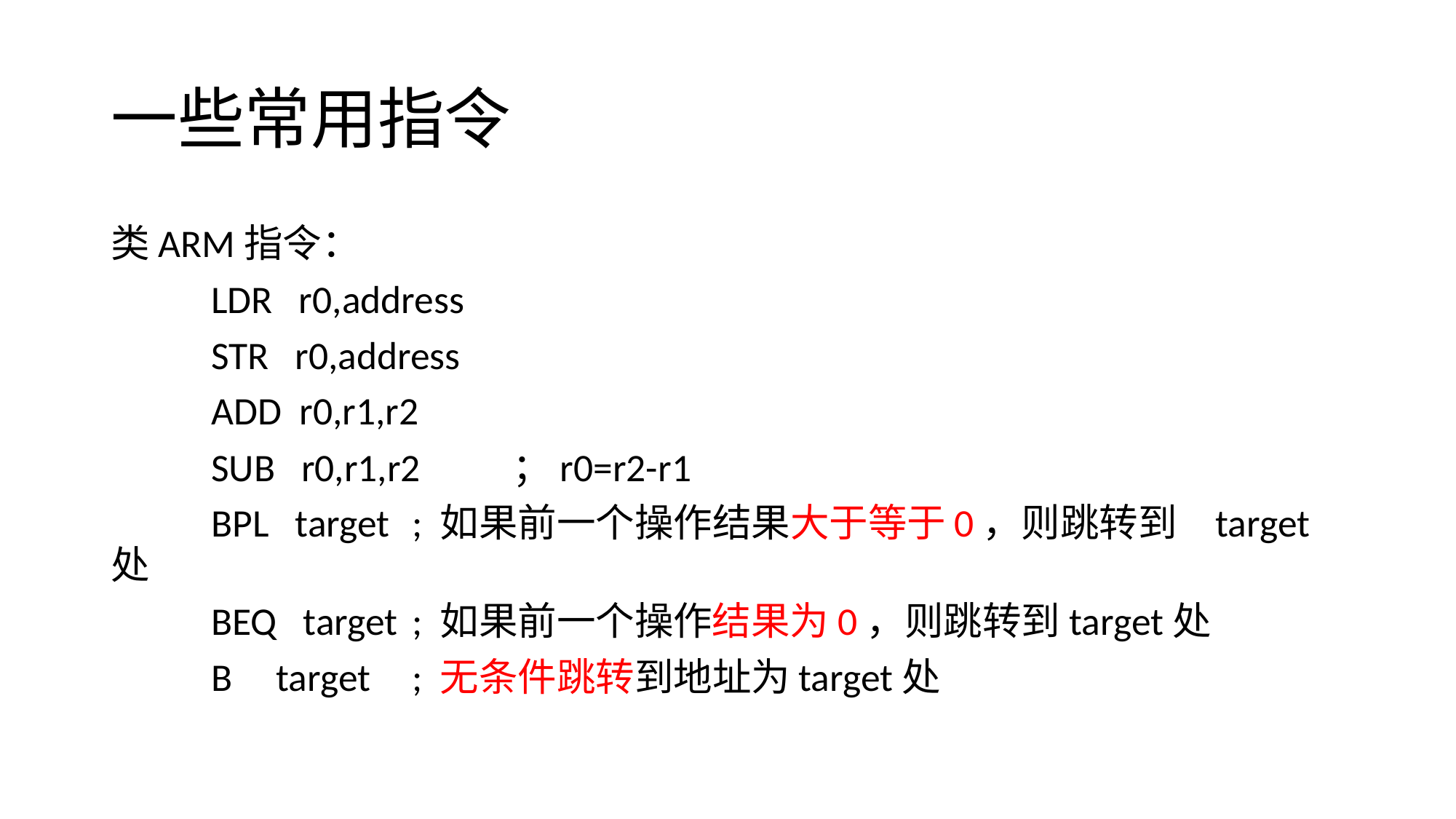

# 一些常用指令
类ARM指令：
	LDR   r0,address
	STR   r0,address
	ADD  r0,r1,r2
	SUB   r0,r1,r2		；r0=r2-r1
	BPL   target		; 如果前一个操作结果大于等于0，则跳转到						target处
	BEQ   target 		; 如果前一个操作结果为0，则跳转到target处
	B     target 		; 无条件跳转到地址为target处